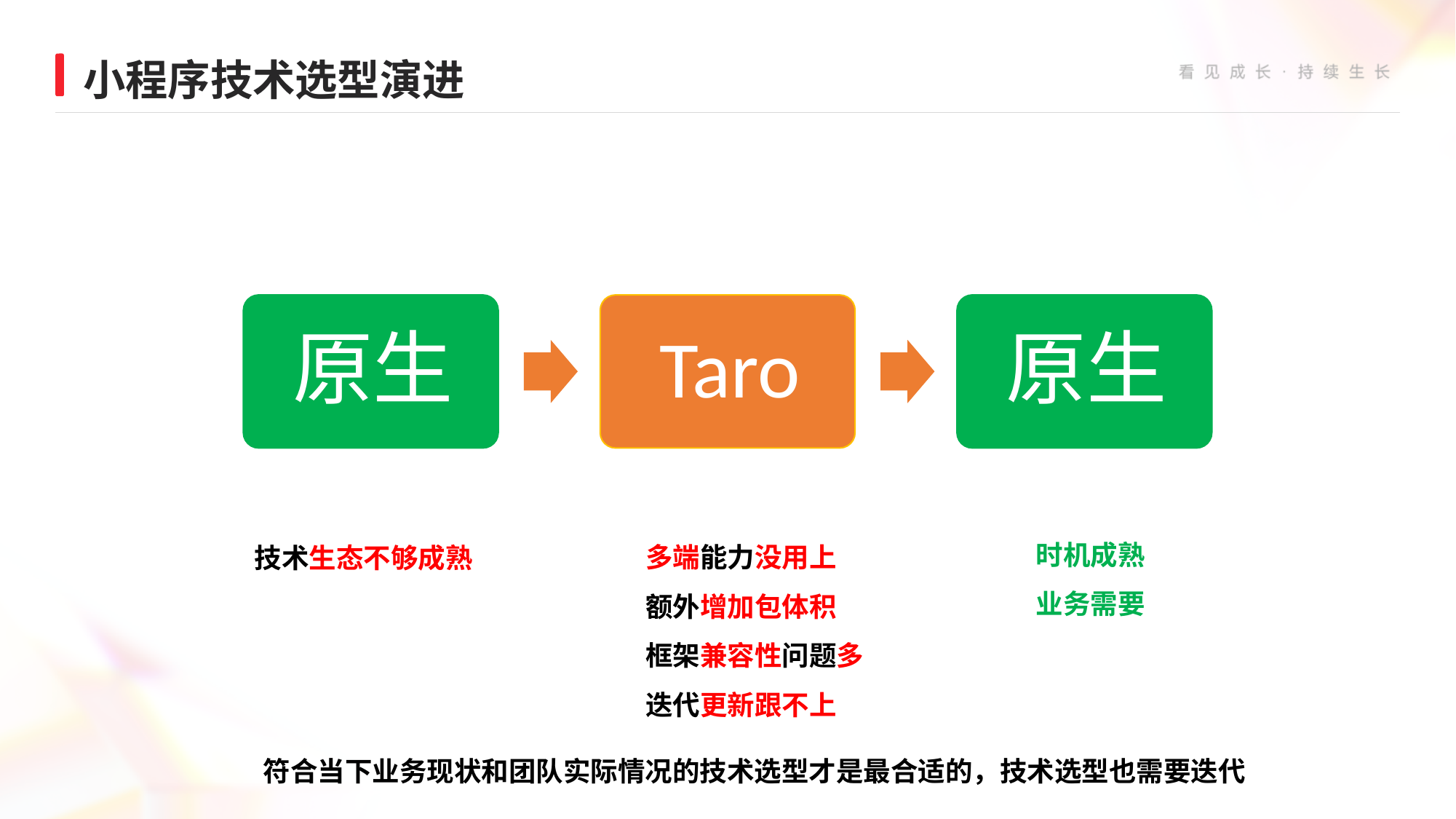

小程序技术选型演进
原生

Taro

原生
时机成熟
业务需要
技术生态不够成熟
多端能力没用上
额外增加包体积
框架兼容性问题多
迭代更新跟不上
符合当下业务现状和团队实际情况的技术选型才是最合适的，技术选型也需要迭代